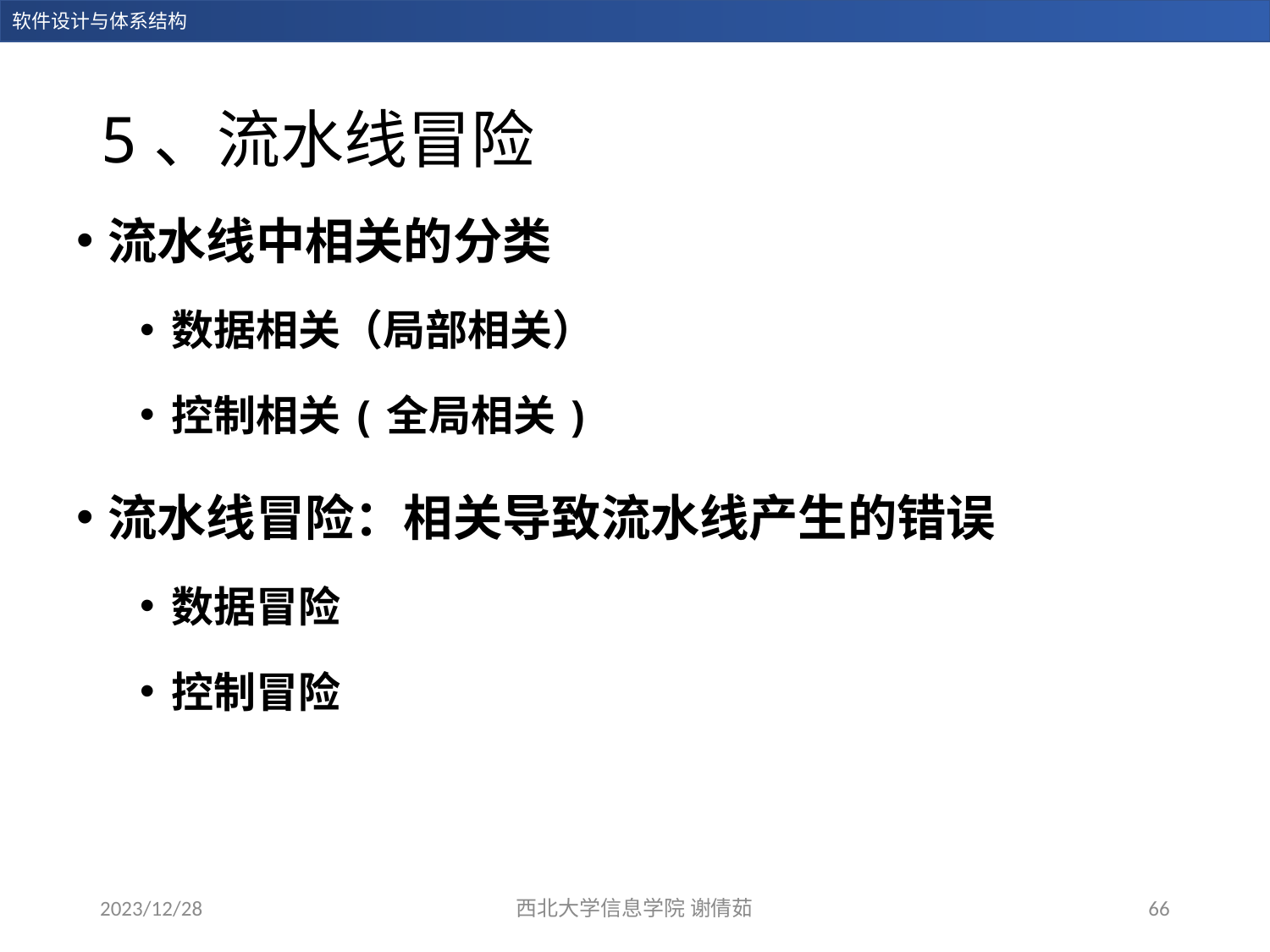

# 5、流水线冒险
流水线中相关的分类
数据相关（局部相关）
控制相关(全局相关)
流水线冒险：相关导致流水线产生的错误
数据冒险
控制冒险
2023/12/28
西北大学信息学院 谢倩茹
66